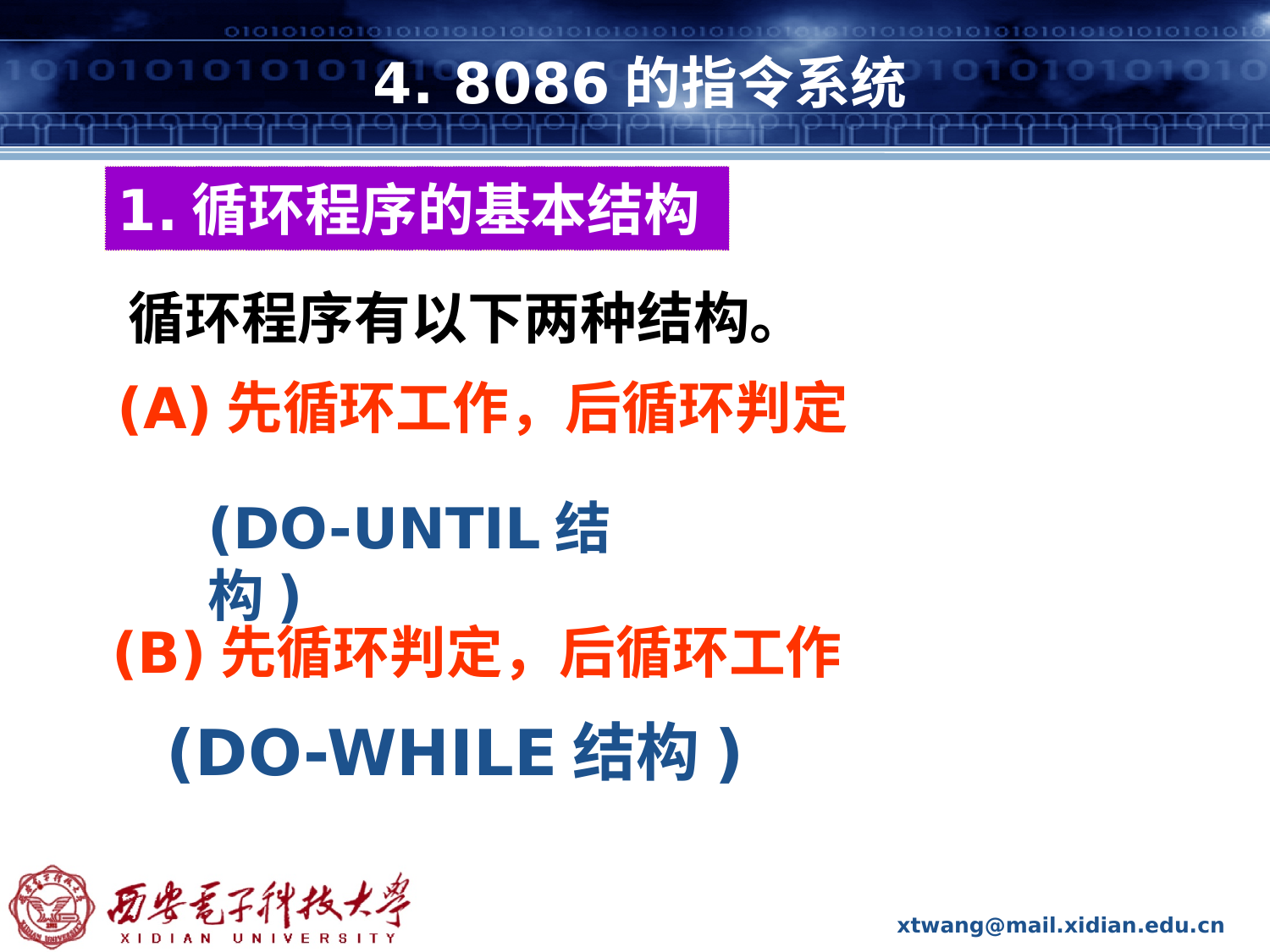

# 4. 8086的指令系统
1.循环程序的基本结构
循环程序有以下两种结构。
(A)先循环工作，后循环判定
(DO-UNTIL结构)
(B)先循环判定，后循环工作
(DO-WHILE结构)